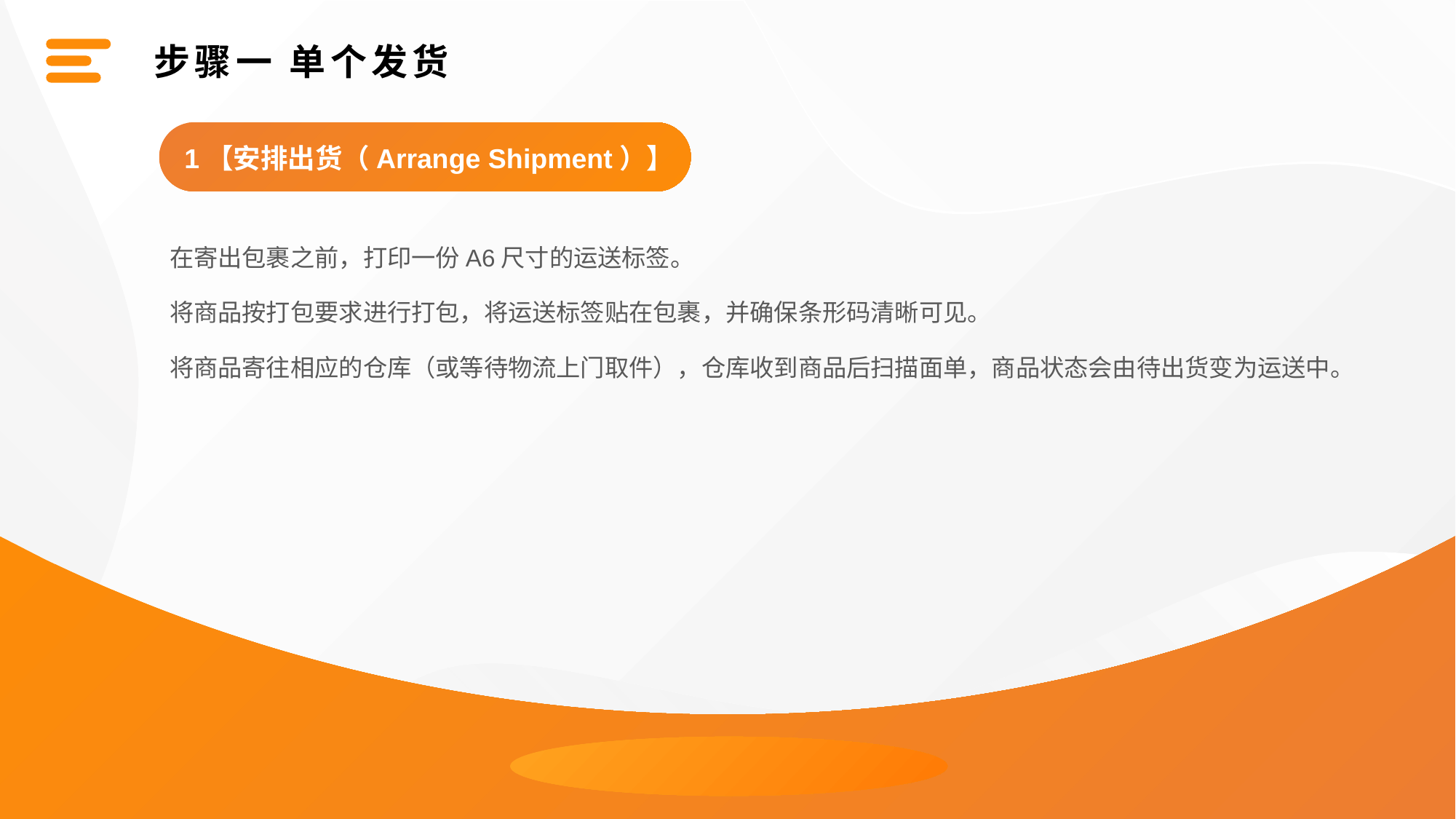

步骤一 单个发货

1【安排出货（Arrange Shipment）】
在寄出包裹之前，打印一份A6尺寸的运送标签。
将商品按打包要求进行打包，将运送标签贴在包裹，并确保条形码清晰可见。
将商品寄往相应的仓库（或等待物流上门取件），仓库收到商品后扫描面单，商品状态会由待出货变为运送中。